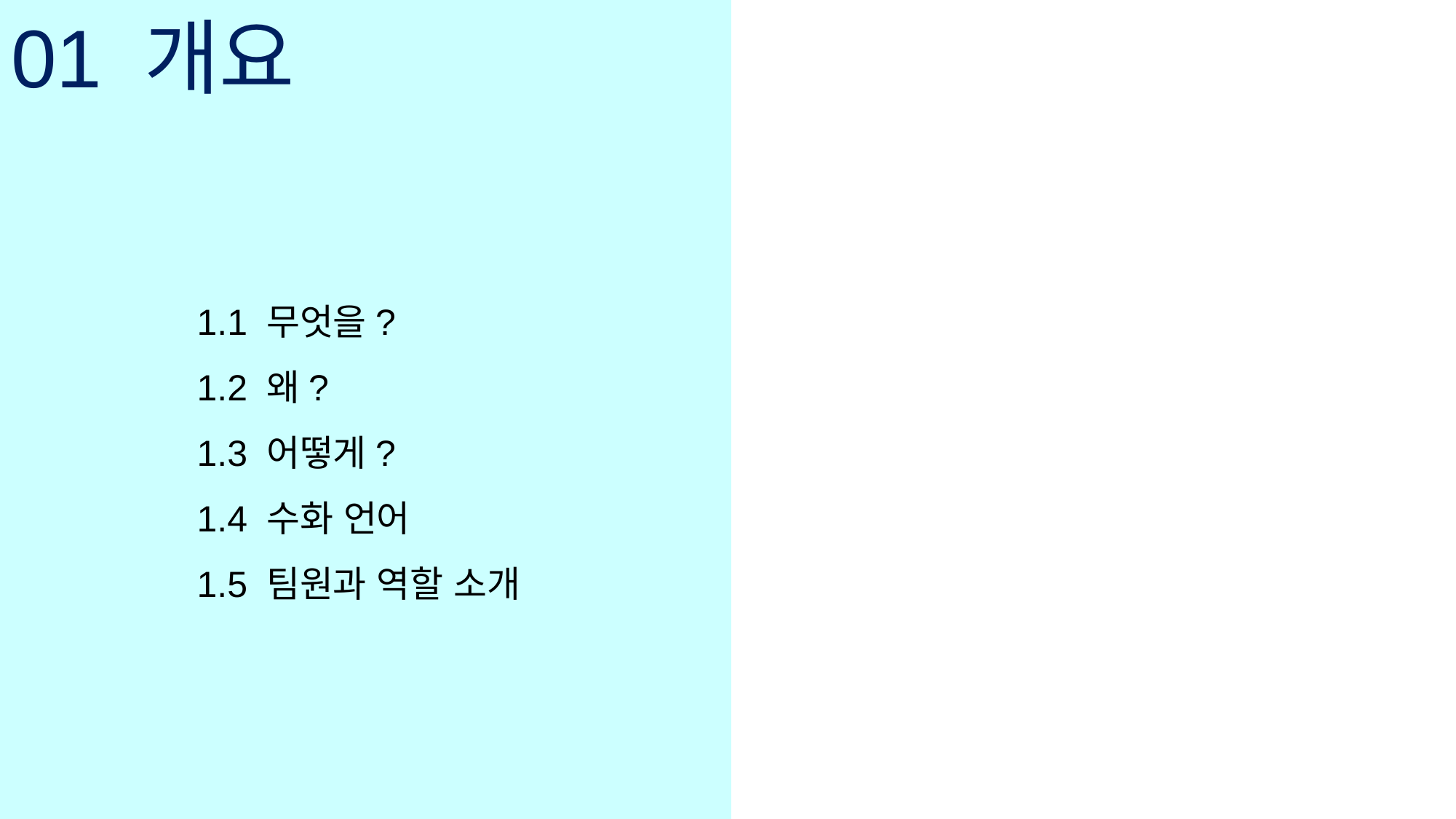

01 개요

1.1 무엇을?
1.2 왜?
1.3 어떻게?
1.4 수화 언어
1.5 팀원과 역할 소개